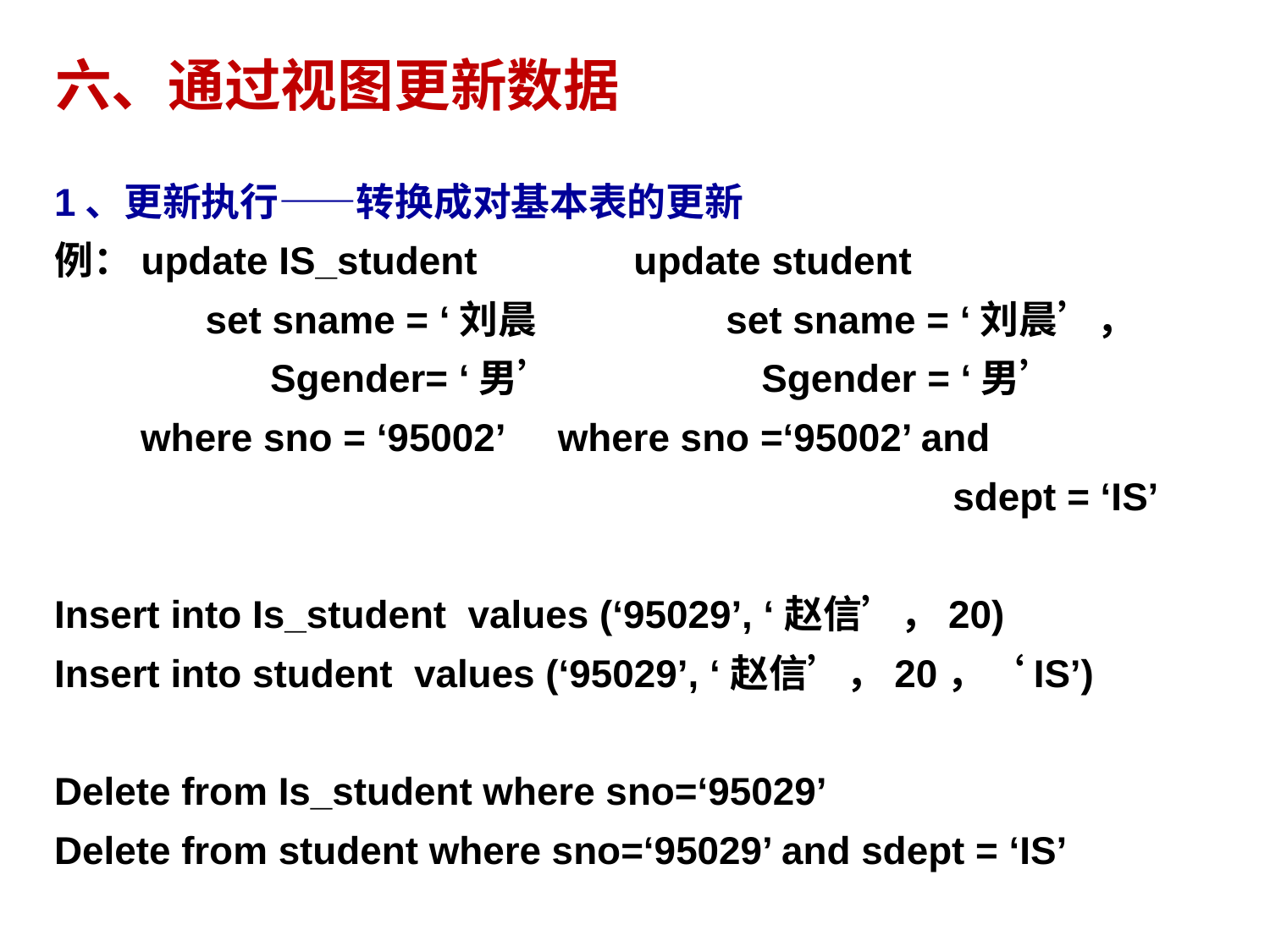

# 六、通过视图更新数据
1、更新执行——转换成对基本表的更新
例：update IS_student	              update student
              set sname = ‘刘晨	            set sname = ‘刘晨’，
                    Sgender= ‘男’	                Sgender = ‘男’
        where sno = ‘95002’     where sno =‘95002’ and
						                    sdept = ‘IS’

Insert into Is_student  values (‘95029’, ‘赵信’，20)
Insert into student  values (‘95029’, ‘赵信’，20，‘IS’)

Delete from Is_student where sno=‘95029’
Delete from student where sno=‘95029’ and sdept = ‘IS’